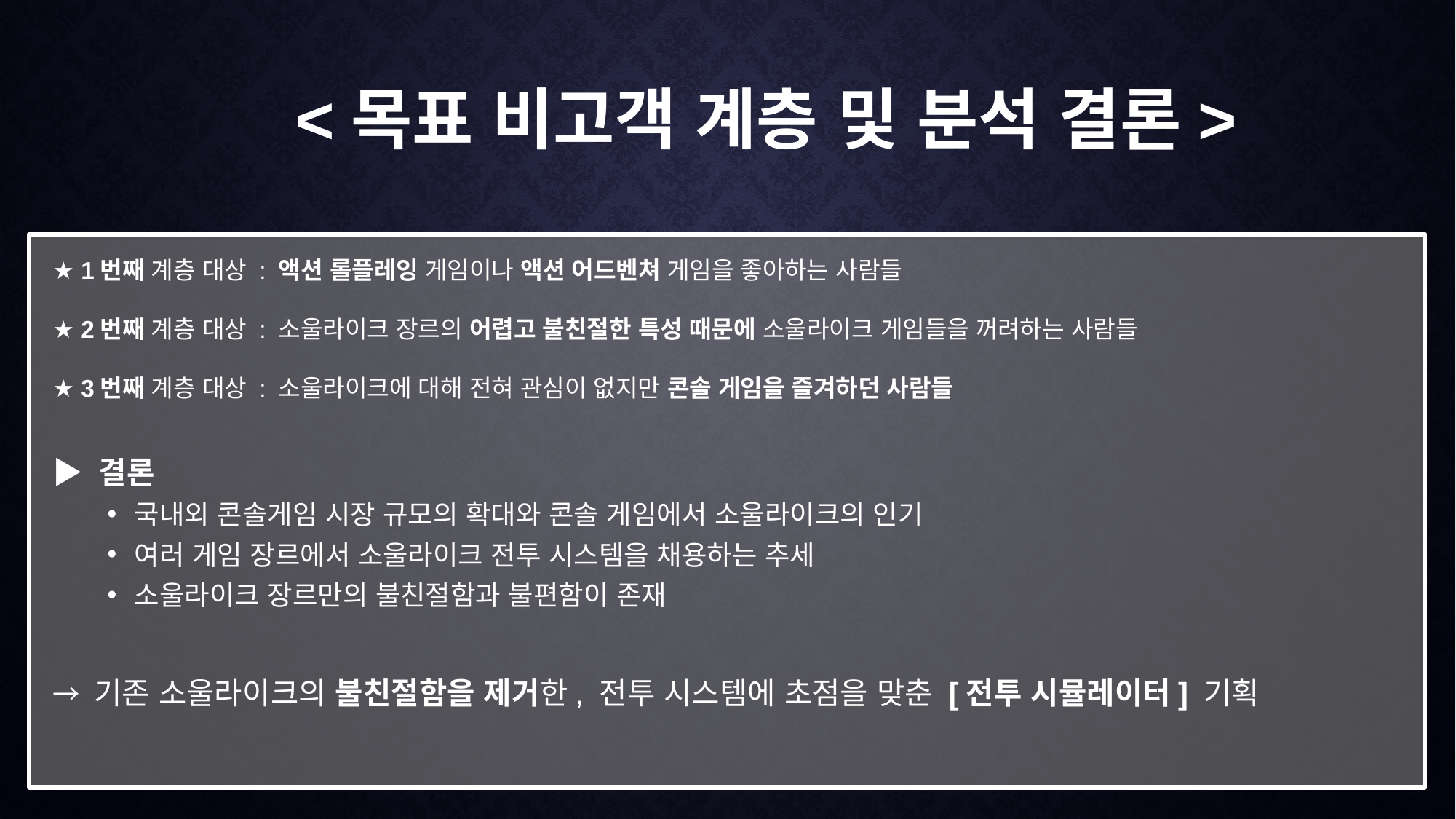

<목표 비고객 계층 및 분석 결론>
★ 1번째 계층 대상 : 액션 롤플레잉 게임이나 액션 어드벤쳐 게임을 좋아하는 사람들
★ 2번째 계층 대상 : 소울라이크 장르의 어렵고 불친절한 특성 때문에 소울라이크 게임들을 꺼려하는 사람들
★ 3번째 계층 대상 : 소울라이크에 대해 전혀 관심이 없지만 콘솔 게임을 즐겨하던 사람들
▶ 결론
국내외 콘솔게임 시장 규모의 확대와 콘솔 게임에서 소울라이크의 인기
여러 게임 장르에서 소울라이크 전투 시스템을 채용하는 추세
소울라이크 장르만의 불친절함과 불편함이 존재

→ 기존 소울라이크의 불친절함을 제거한, 전투 시스템에 초점을 맞춘 [전투 시뮬레이터] 기획